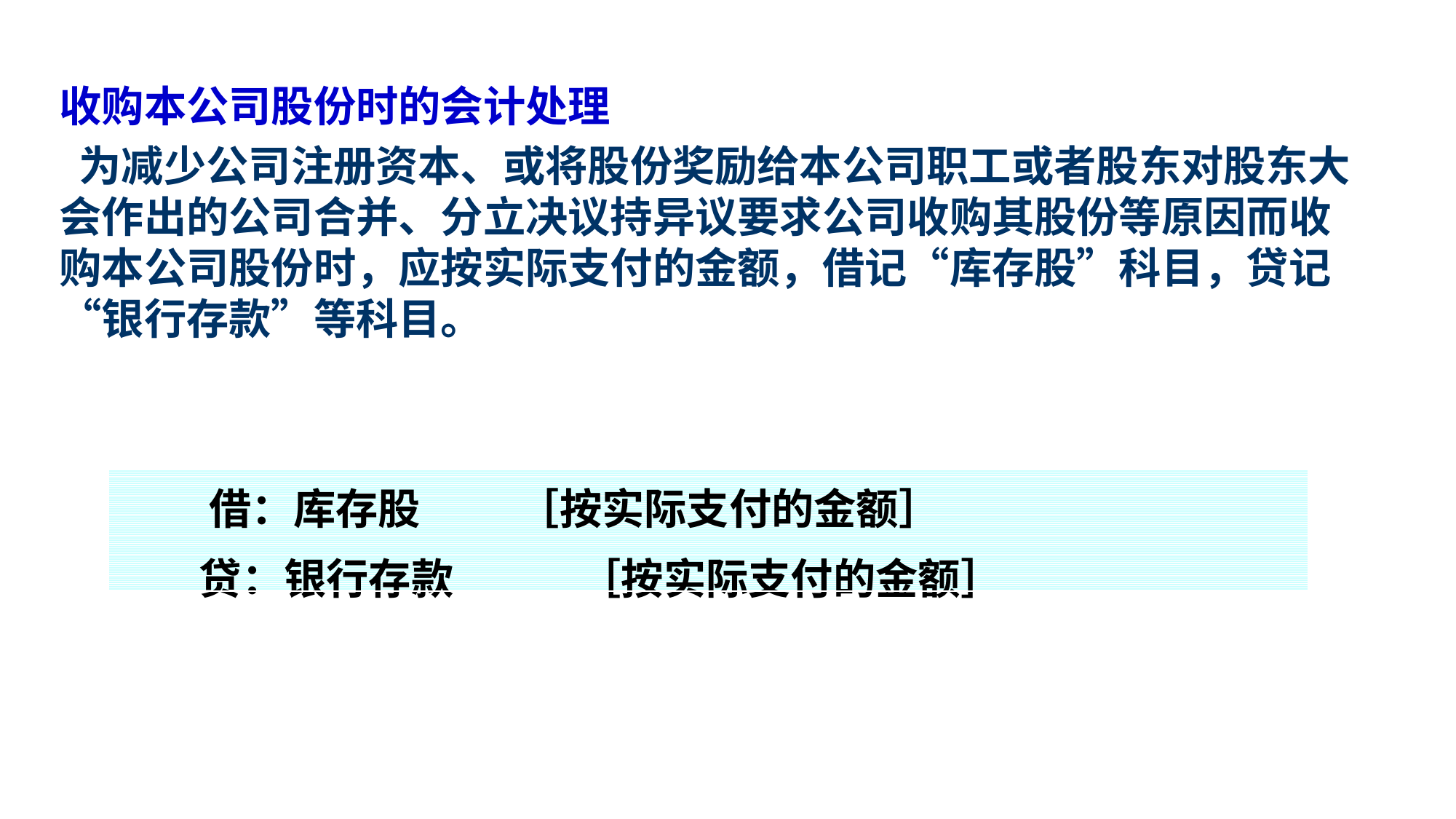

收购本公司股份时的会计处理
 为减少公司注册资本、或将股份奖励给本公司职工或者股东对股东大会作出的公司合并、分立决议持异议要求公司收购其股份等原因而收购本公司股份时，应按实际支付的金额，借记“库存股”科目，贷记“银行存款”等科目。
| 借：库存股 ［按实际支付的金额］ 贷：银行存款 ［按实际支付的金额］ |
| --- |